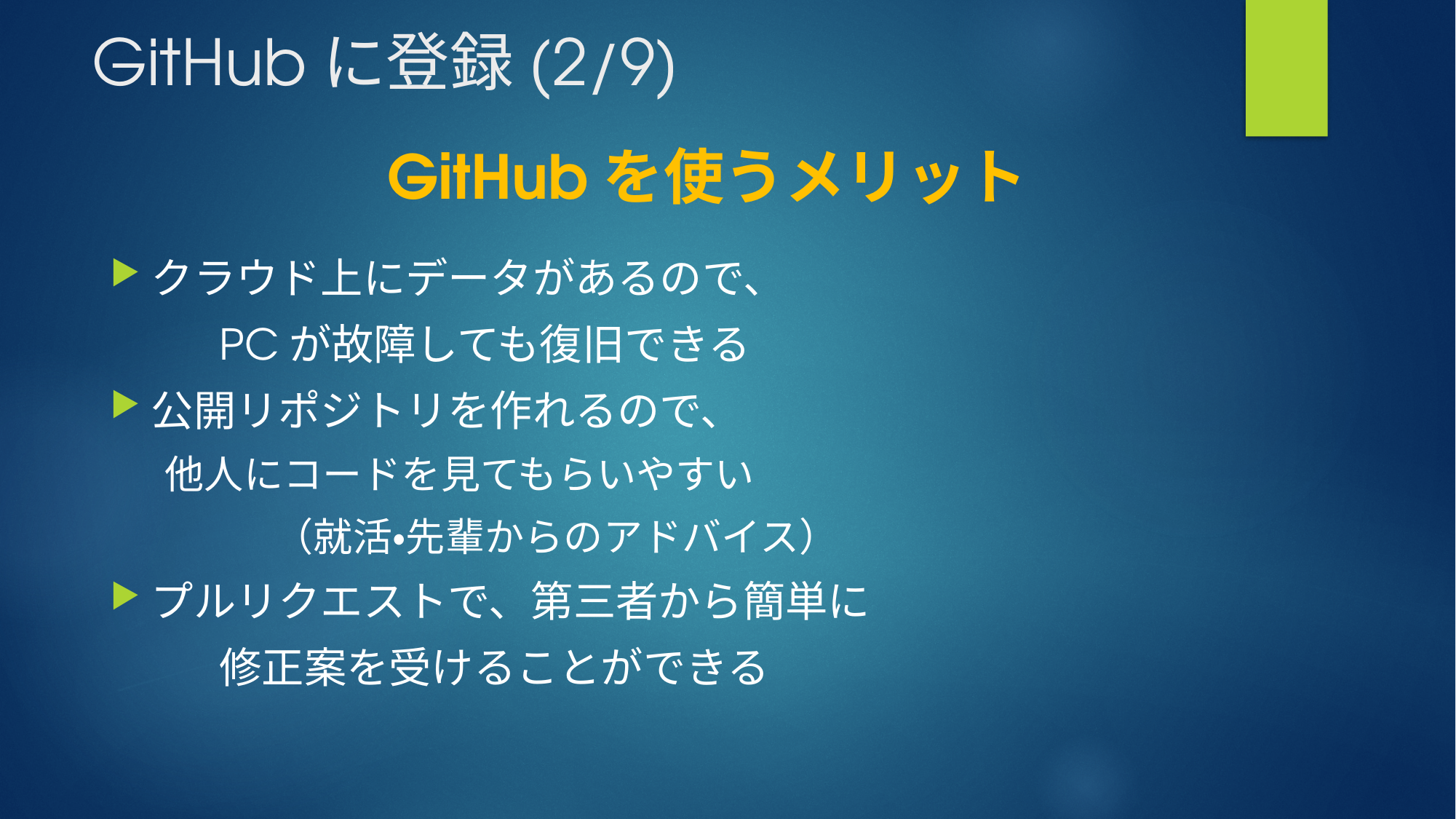

# GitHubに登録(2/9)
GitHubを使うメリット
クラウド上にデータがあるので、
	PCが故障しても復旧できる
公開リポジトリを作れるので、
他人にコードを見てもらいやすい
	（就活・先輩からのアドバイス）
プルリクエストで、第三者から簡単に
	修正案を受けることができる